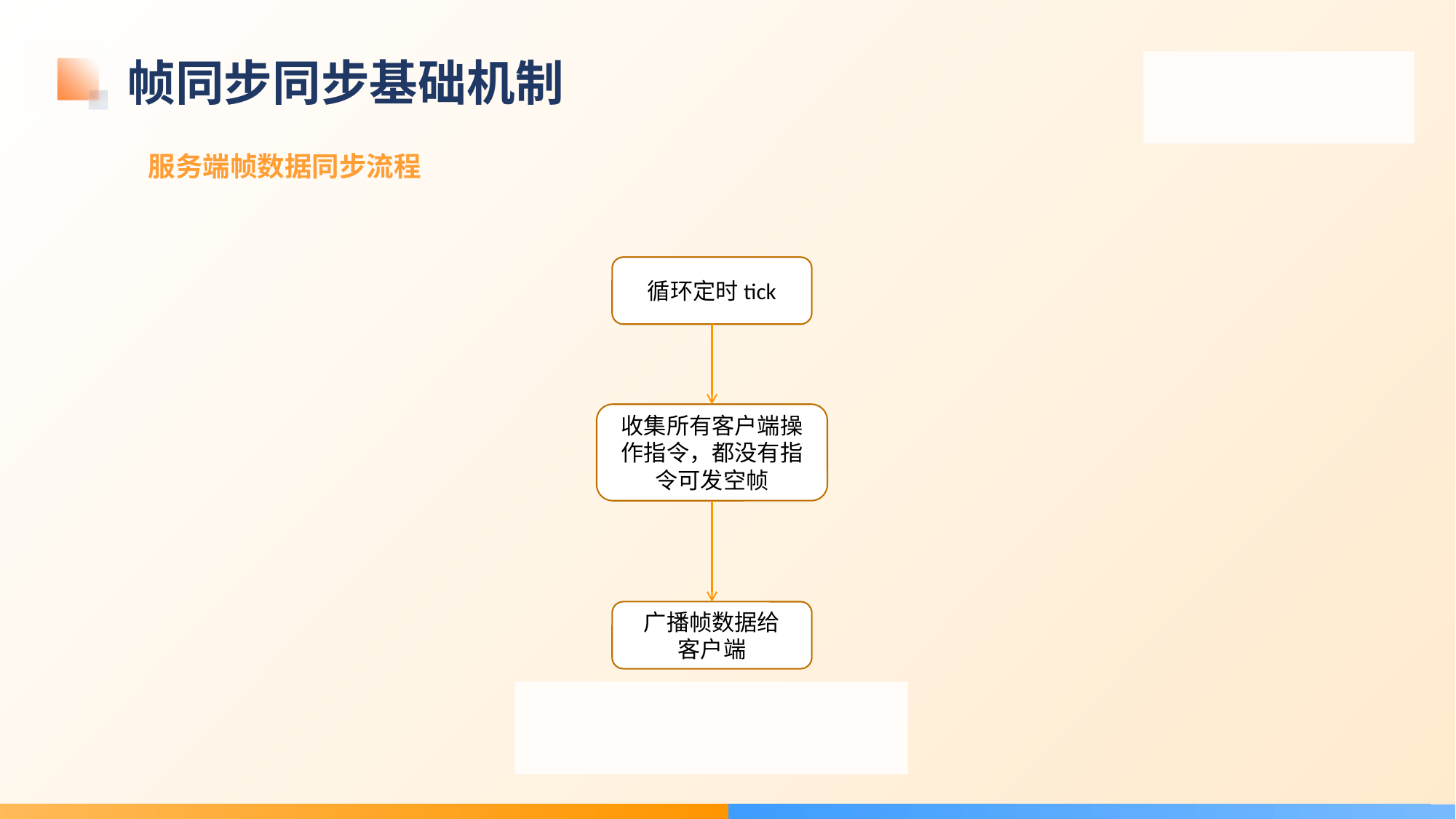

# 帧同步同步基础机制

服务端帧数据同步流程
循环定时tick
收集所有客户端操作指令，都没有指令可发空帧
广播帧数据给
客户端